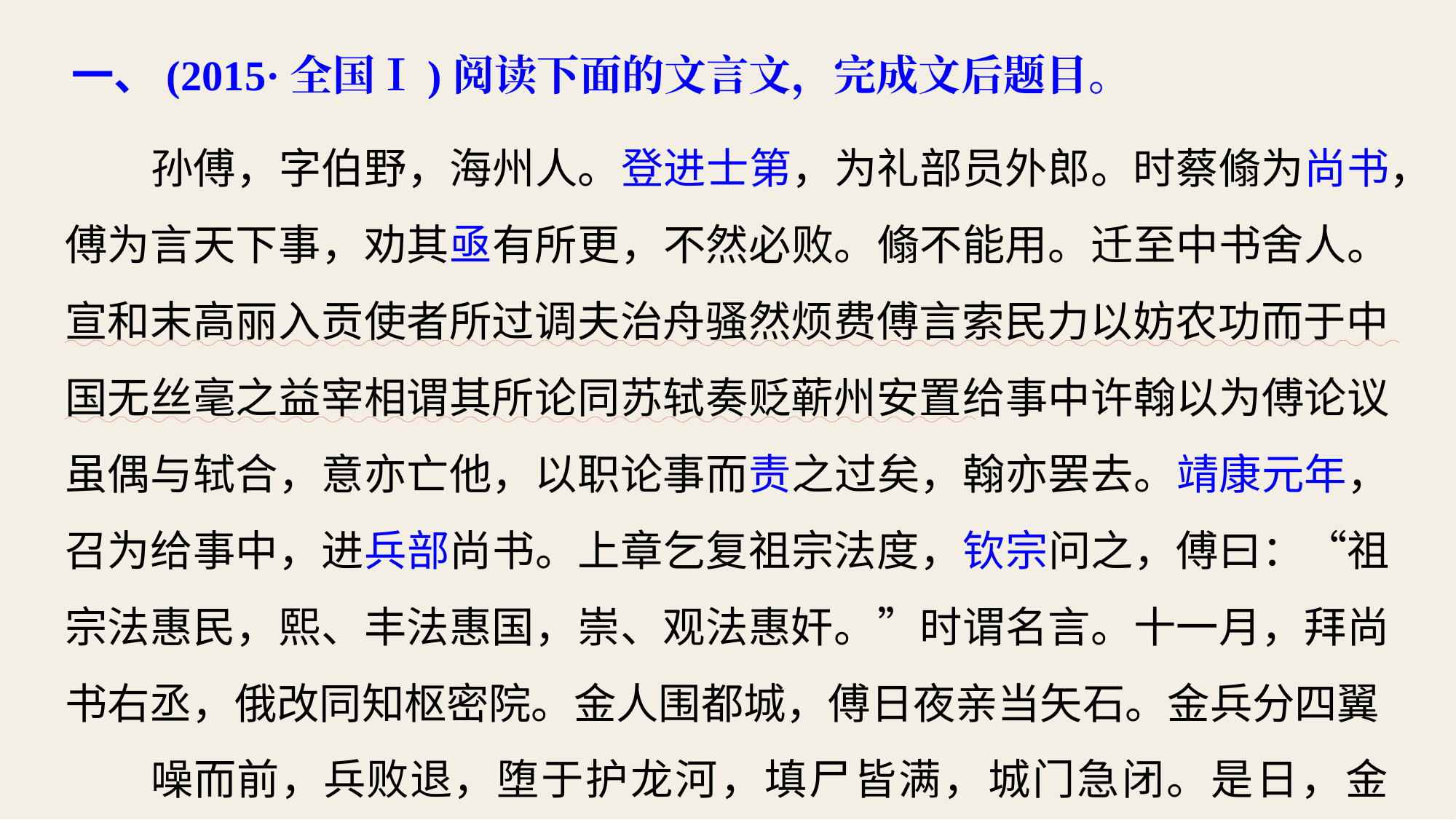

一、(2015·全国Ⅰ)阅读下面的文言文，完成文后题目。
孙傅，字伯野，海州人。登进士第，为礼部员外郎。时蔡翛为尚书，傅为言天下事，劝其亟有所更，不然必败。翛不能用。迁至中书舍人。宣和末高丽入贡使者所过调夫治舟骚然烦费傅言索民力以妨农功而于中国无丝毫之益宰相谓其所论同苏轼奏贬蕲州安置给事中许翰以为傅论议虽偶与轼合，意亦亡他，以职论事而责之过矣，翰亦罢去。靖康元年，召为给事中，进兵部尚书。上章乞复祖宗法度，钦宗问之，傅曰：“祖宗法惠民，熙、丰法惠国，崇、观法惠奸。”时谓名言。十一月，拜尚书右丞，俄改同知枢密院。金人围都城，傅日夜亲当矢石。金兵分四翼
噪而前，兵败退，堕于护龙河，填尸皆满，城门急闭。是日，金人遂